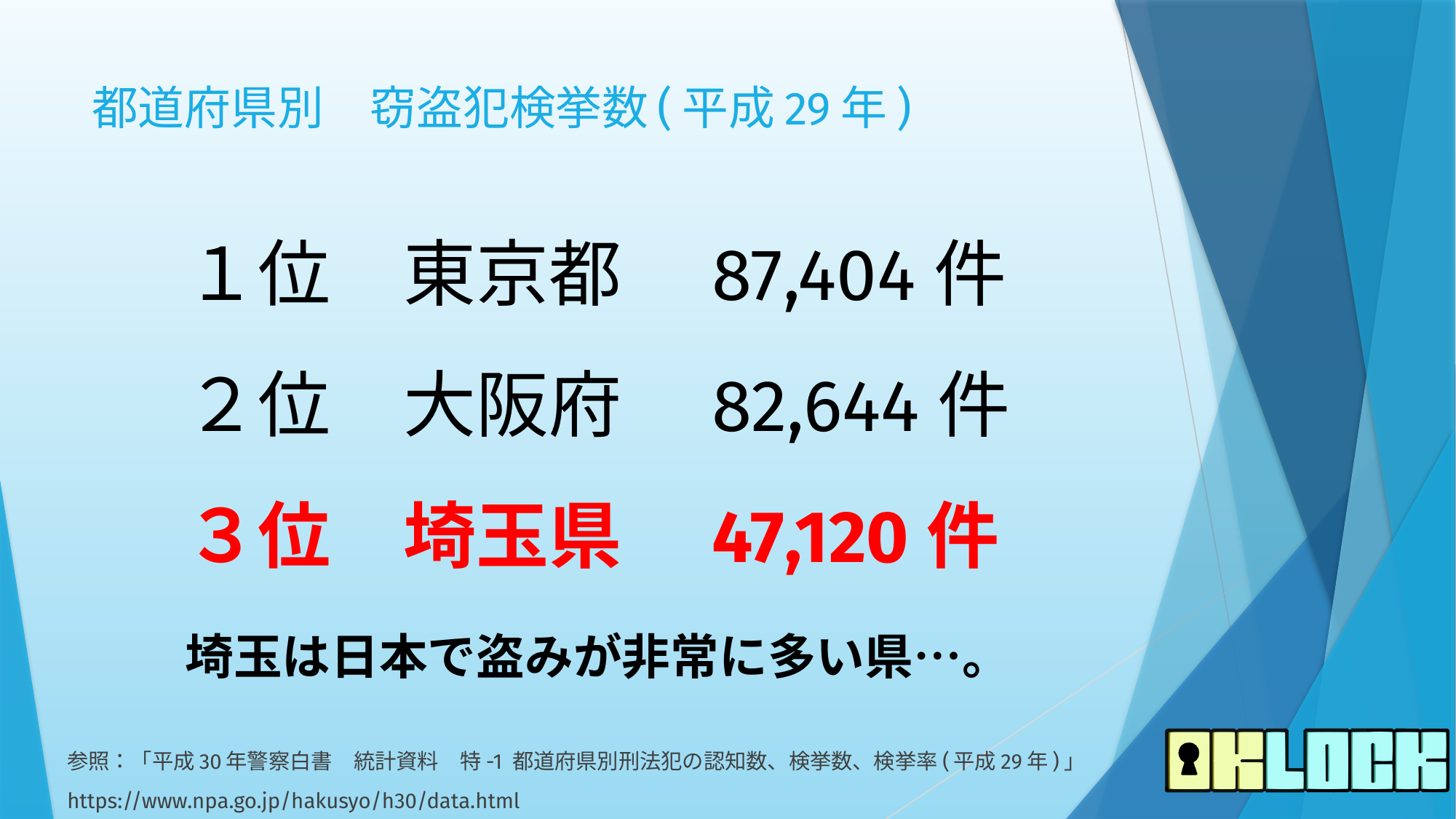

# 都道府県別　窃盗犯検挙数(平成29年)
１位　東京都　87,404件
２位　大阪府　82,644件
３位　埼玉県　47,120件
埼玉は日本で盗みが非常に多い県…。
参照：「平成30年警察白書　統計資料　特-1 都道府県別刑法犯の認知数、検挙数、検挙率(平成29年)」
https://www.npa.go.jp/hakusyo/h30/data.html